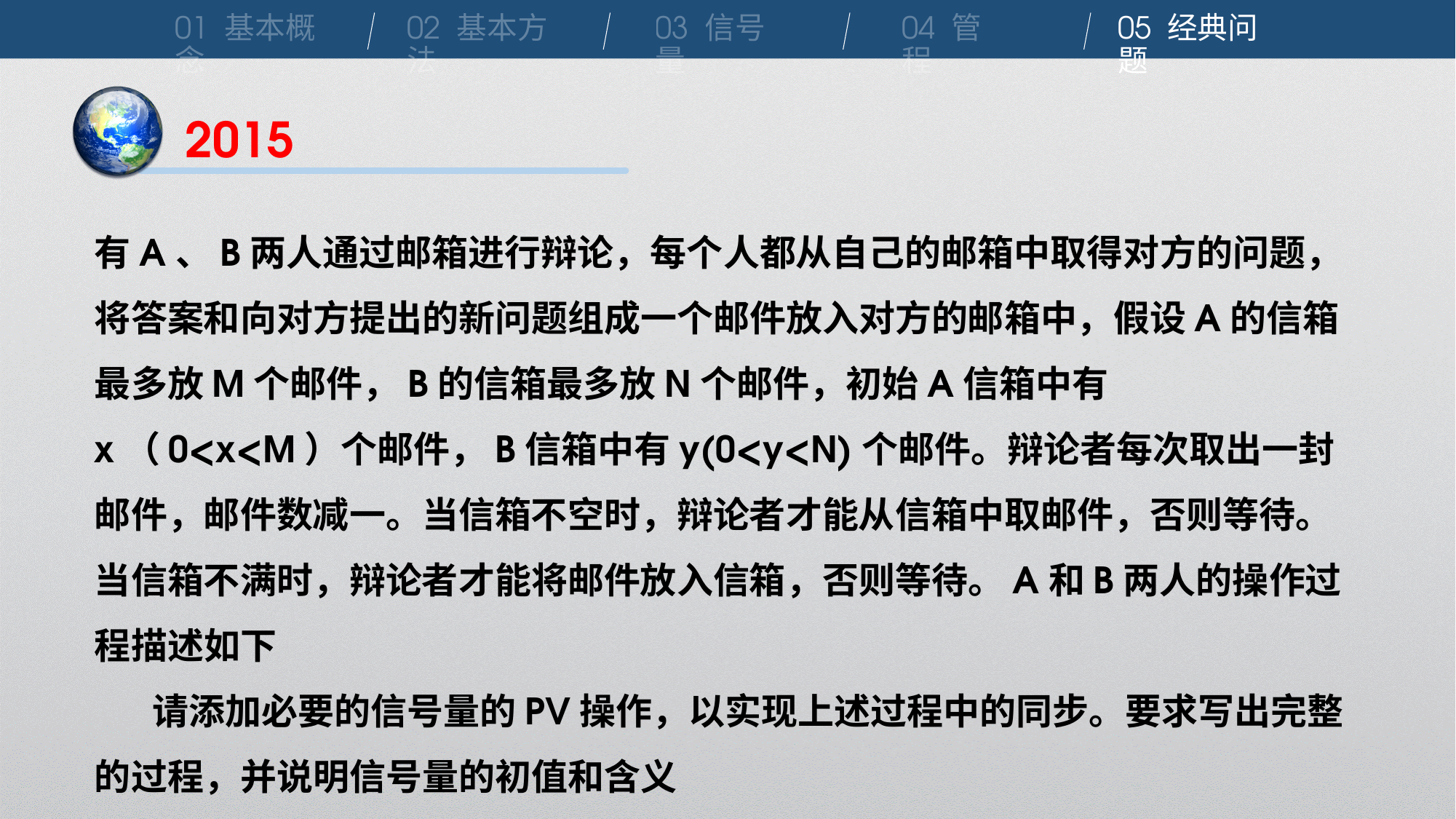

01 基本概念
02 基本方法
03 信号量
04 管程
05 经典问题
2015
有A、B两人通过邮箱进行辩论，每个人都从自己的邮箱中取得对方的问题，将答案和向对方提出的新问题组成一个邮件放入对方的邮箱中，假设A的信箱最多放M个邮件，B的信箱最多放N个邮件，初始A信箱中有x（0<x<M）个邮件，B信箱中有y(0<y<N)个邮件。辩论者每次取出一封邮件，邮件数减一。当信箱不空时，辩论者才能从信箱中取邮件，否则等待。当信箱不满时，辩论者才能将邮件放入信箱，否则等待。A和B两人的操作过程描述如下
      请添加必要的信号量的PV操作，以实现上述过程中的同步。要求写出完整的过程，并说明信号量的初值和含义